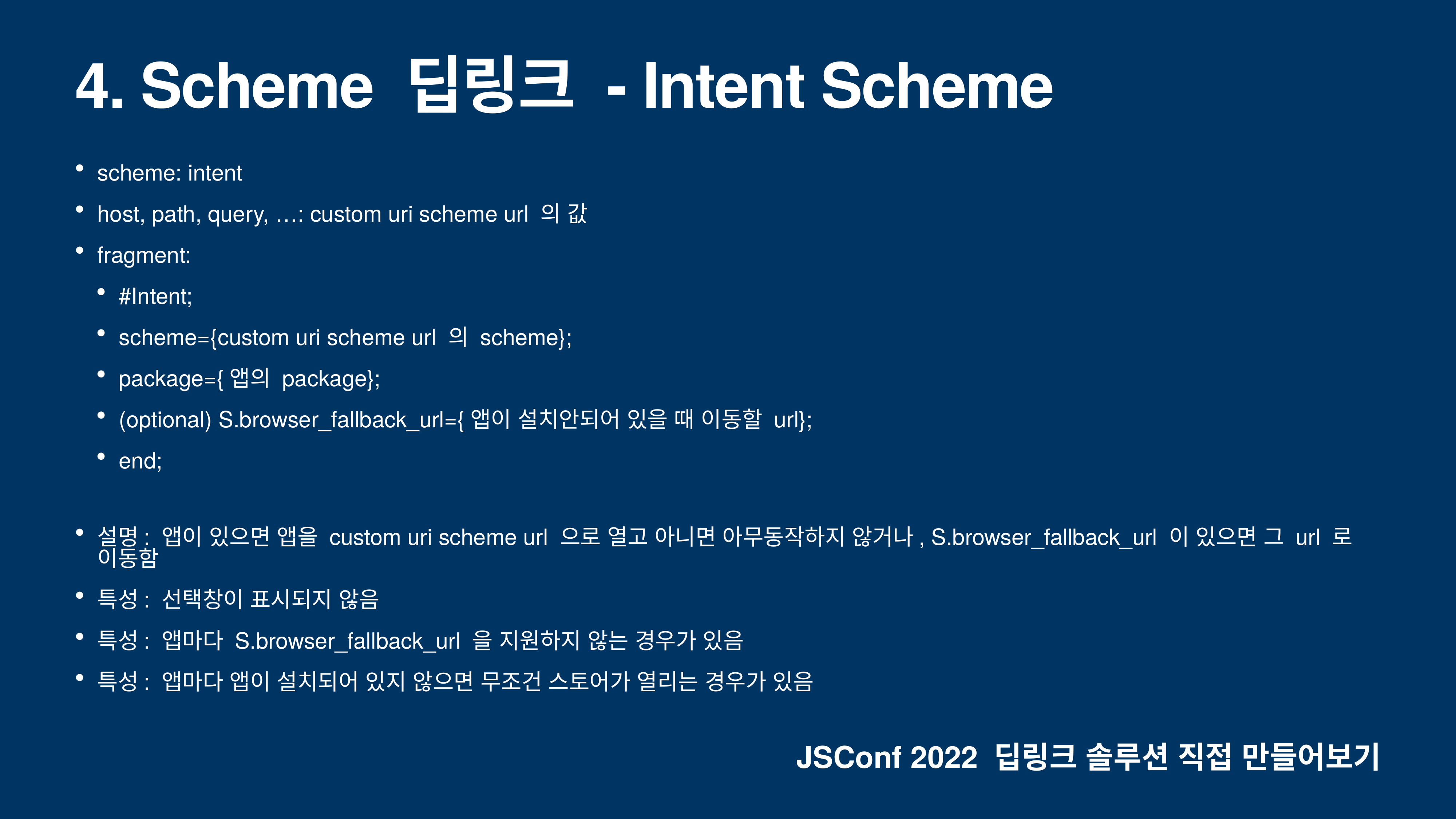

# 4. Scheme 딥링크 - Intent Scheme
scheme: intent
host, path, query, …: custom uri scheme url 의 값
fragment:
#Intent;
scheme={custom uri scheme url 의 scheme};
package={앱의 package};
(optional) S.browser_fallback_url={앱이 설치안되어 있을 때 이동할 url};
end;

설명: 앱이 있으면 앱을 custom uri scheme url 으로 열고 아니면 아무동작하지 않거나, S.browser_fallback_url 이 있으면 그 url 로 이동함
특성: 선택창이 표시되지 않음
특성: 앱마다 S.browser_fallback_url 을 지원하지 않는 경우가 있음
특성: 앱마다 앱이 설치되어 있지 않으면 무조건 스토어가 열리는 경우가 있음
JSConf 2022 딥링크 솔루션 직접 만들어보기